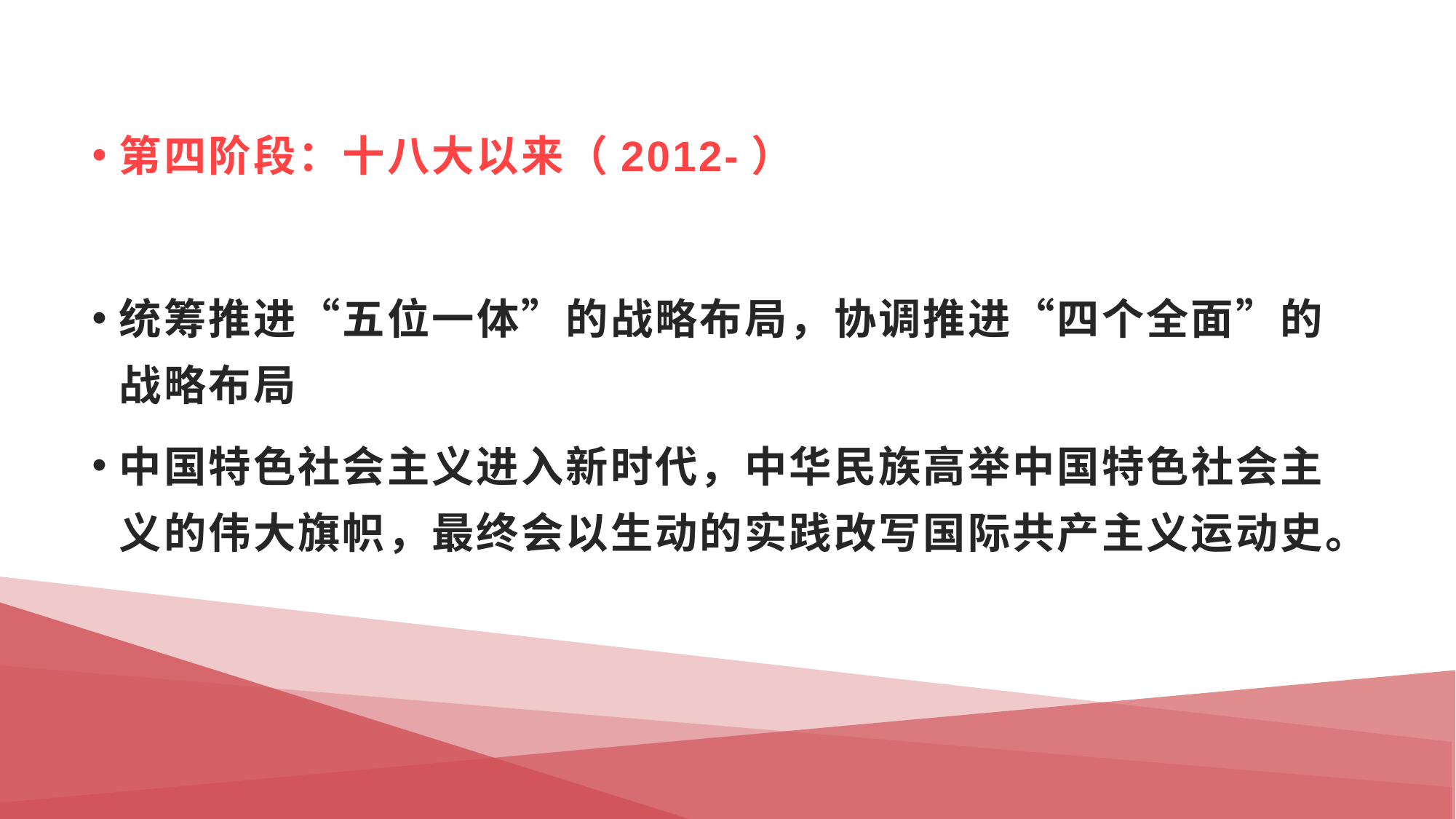

第四阶段：十八大以来（2012-）

统筹推进“五位一体”的战略布局，协调推进“四个全面”的战略布局
中国特色社会主义进入新时代，中华民族高举中国特色社会主义的伟大旗帜，最终会以生动的实践改写国际共产主义运动史。